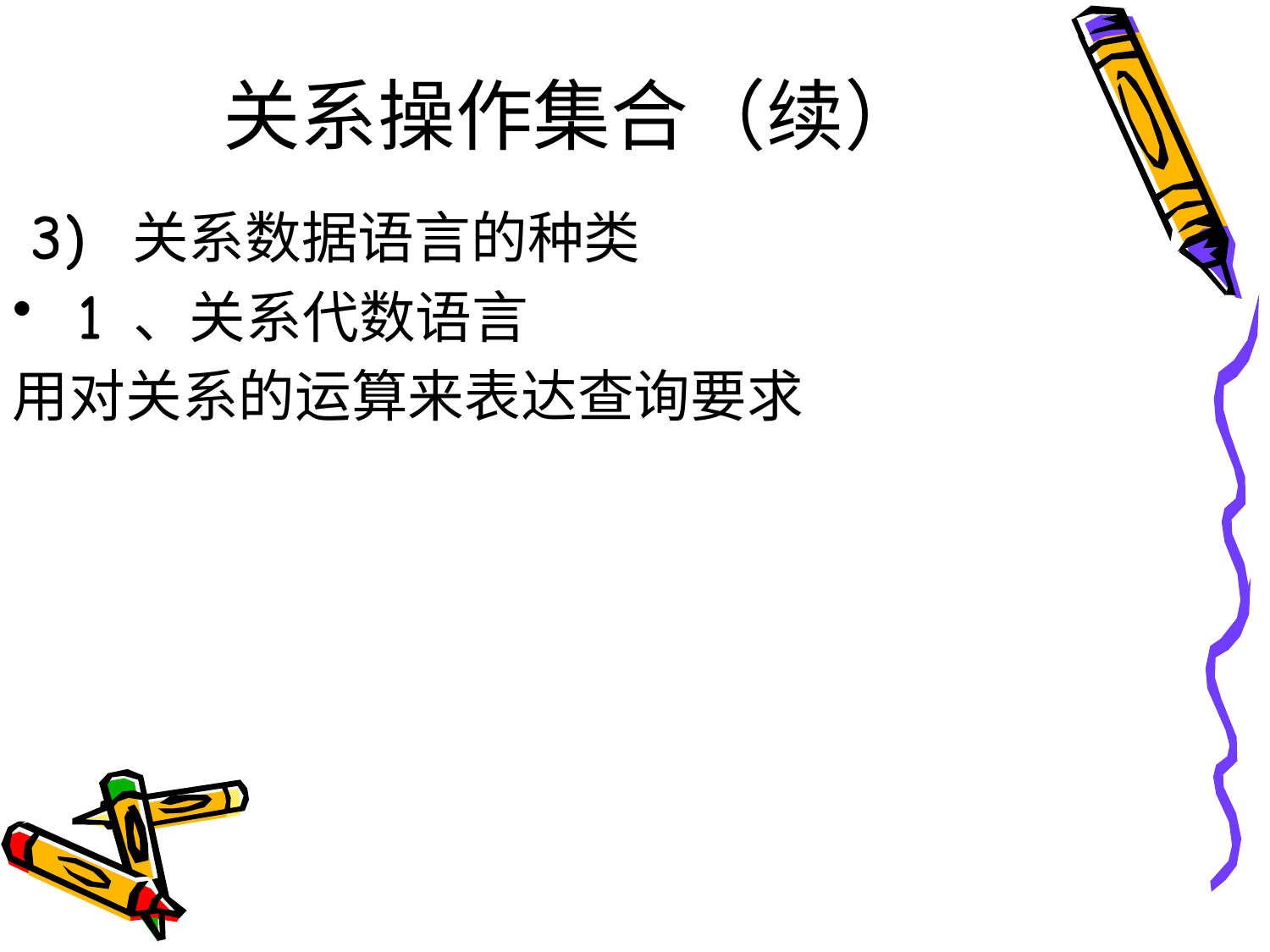

# 关系操作集合（续）
 3)  关系数据语言的种类
 1 、关系代数语言
用对关系的运算来表达查询要求